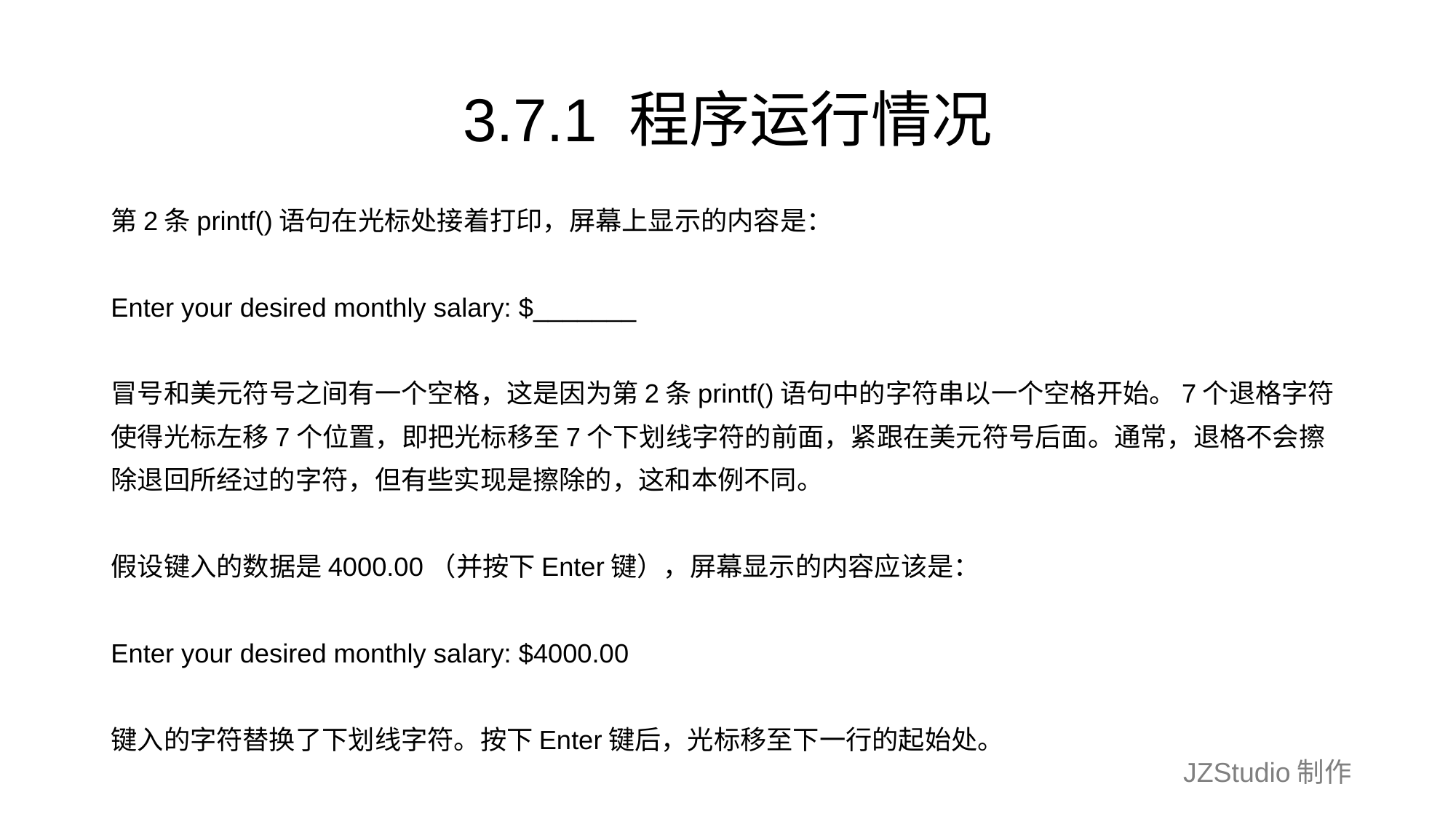

# 3.7.1 程序运行情况
第2条printf()语句在光标处接着打印，屏幕上显示的内容是：

Enter your desired monthly salary: $_______

冒号和美元符号之间有一个空格，这是因为第2条printf()语句中的字符串以一个空格开始。7个退格字符
使得光标左移7个位置，即把光标移至7个下划线字符的前面，紧跟在美元符号后面。通常，退格不会擦
除退回所经过的字符，但有些实现是擦除的，这和本例不同。

假设键入的数据是4000.00（并按下Enter键），屏幕显示的内容应该是：

Enter your desired monthly salary: $4000.00

键入的字符替换了下划线字符。按下Enter键后，光标移至下一行的起始处。